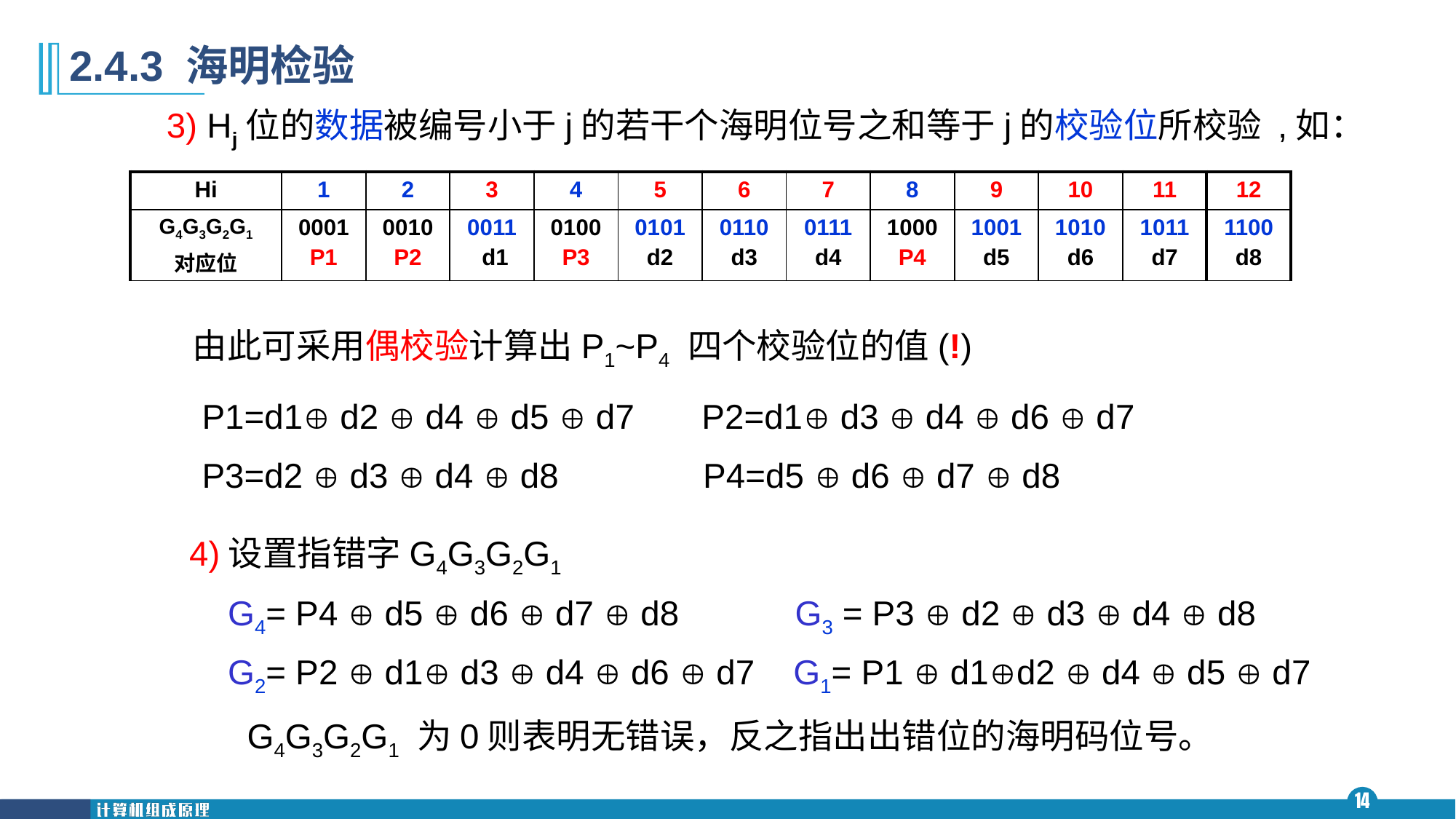

第二章
第二章
# 2.4.3 海明检验
3) Hj位的数据被编号小于j的若干个海明位号之和等于j的校验位所校验 ,如：
| Hi | 1 | 2 | 3 | 4 | 5 | 6 | 7 | 8 | 9 | 10 | 11 | 12 |
| --- | --- | --- | --- | --- | --- | --- | --- | --- | --- | --- | --- | --- |
| G4G3G2G1 对应位 | 0001 P1 | 0010 P2 | 0011 d1 | 0100 P3 | 0101 d2 | 0110 d3 | 0111 d4 | 1000 P4 | 1001 d5 | 1010 d6 | 1011 d7 | 1100 d8 |
|  |  |  |  |  |  |  |  |  |  |  |  |  |
由此可采用偶校验计算出P1~P4 四个校验位的值(!)
P1=d1⊕ d2 ⊕ d4 ⊕ d5 ⊕ d7       P2=d1⊕ d3 ⊕ d4 ⊕ d6 ⊕ d7
P3=d2 ⊕ d3 ⊕ d4 ⊕ d8               P4=d5 ⊕ d6 ⊕ d7 ⊕ d8
4)设置指错字G4G3G2G1
    G4= P4 ⊕ d5 ⊕ d6 ⊕ d7 ⊕ d8            G3 = P3 ⊕ d2 ⊕ d3 ⊕ d4 ⊕ d8
    G2= P2 ⊕ d1⊕ d3 ⊕ d4 ⊕ d6 ⊕ d7    G1= P1 ⊕ d1⊕d2 ⊕ d4 ⊕ d5 ⊕ d7
      G4G3G2G1 为0则表明无错误，反之指出出错位的海明码位号。